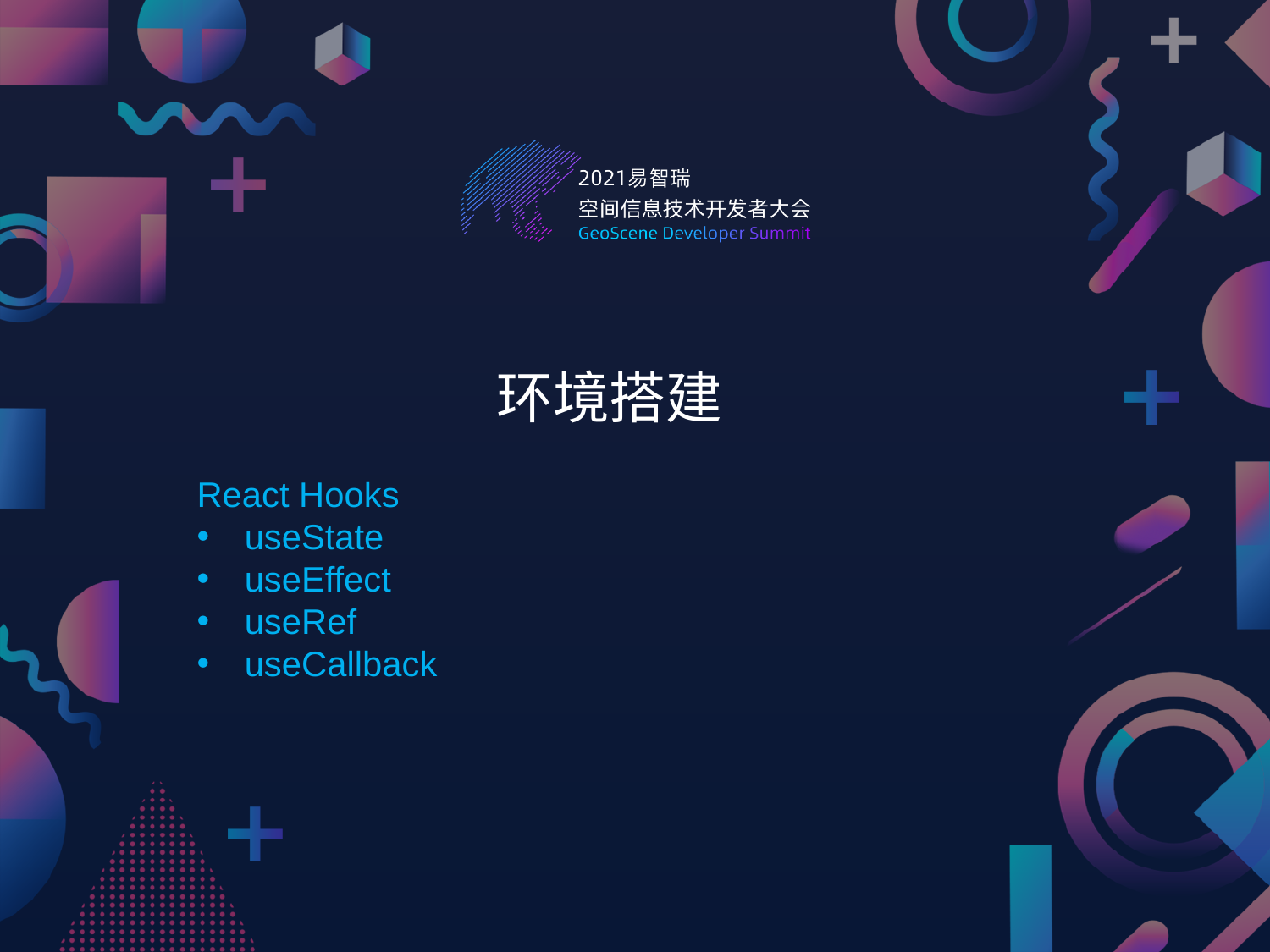

# 环境搭建
React Hooks
useState
useEffect
useRef
useCallback